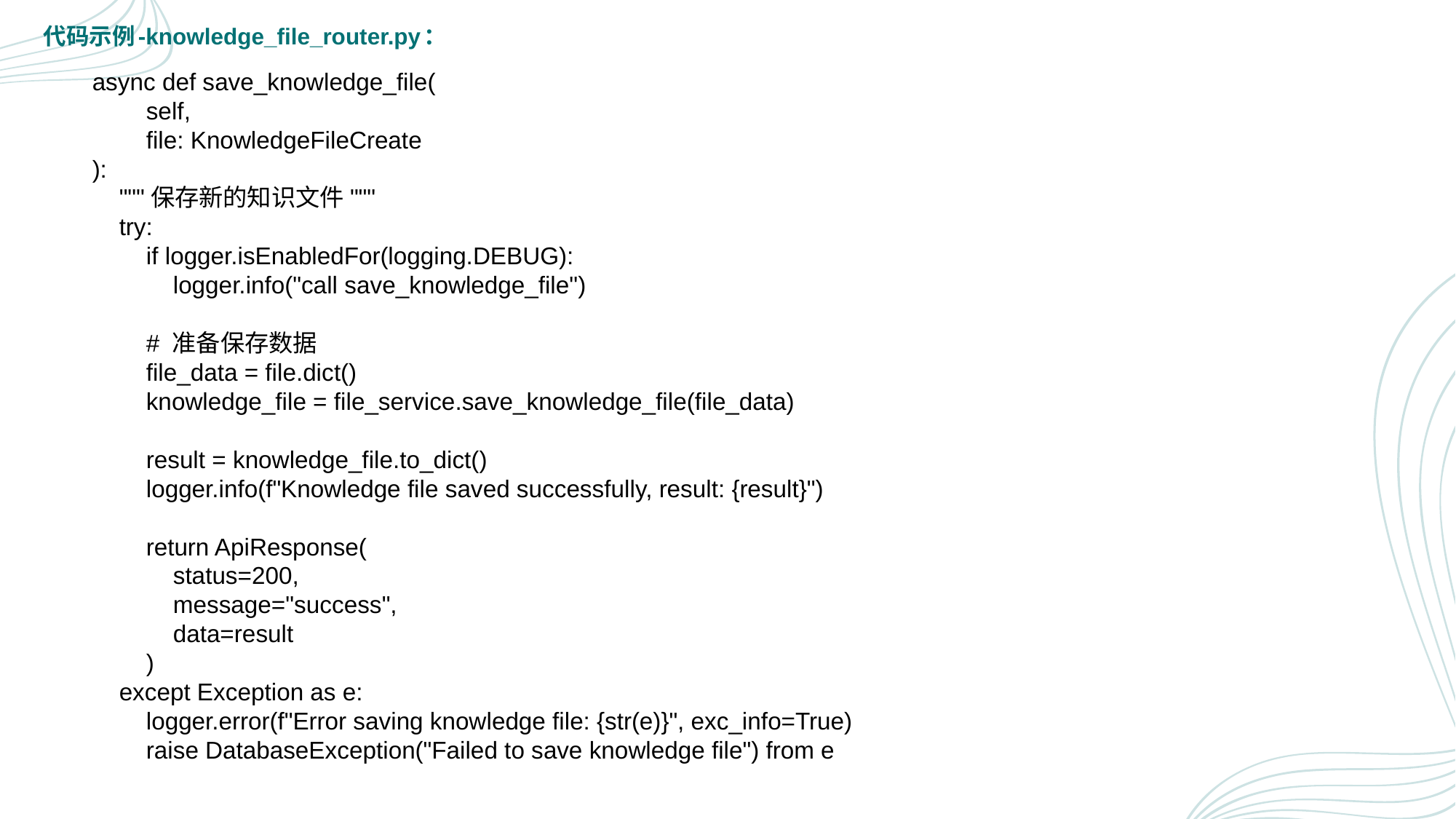

代码示例-knowledge_file_router.py：
    async def save_knowledge_file(
            self,
            file: KnowledgeFileCreate
    ):
        """保存新的知识文件"""
        try:
            if logger.isEnabledFor(logging.DEBUG):
                logger.info("call save_knowledge_file")

            # 准备保存数据
            file_data = file.dict()
            knowledge_file = file_service.save_knowledge_file(file_data)

            result = knowledge_file.to_dict()
            logger.info(f"Knowledge file saved successfully, result: {result}")

            return ApiResponse(
                status=200,
                message="success",
                data=result
            )
        except Exception as e:
            logger.error(f"Error saving knowledge file: {str(e)}", exc_info=True)
            raise DatabaseException("Failed to save knowledge file") from e